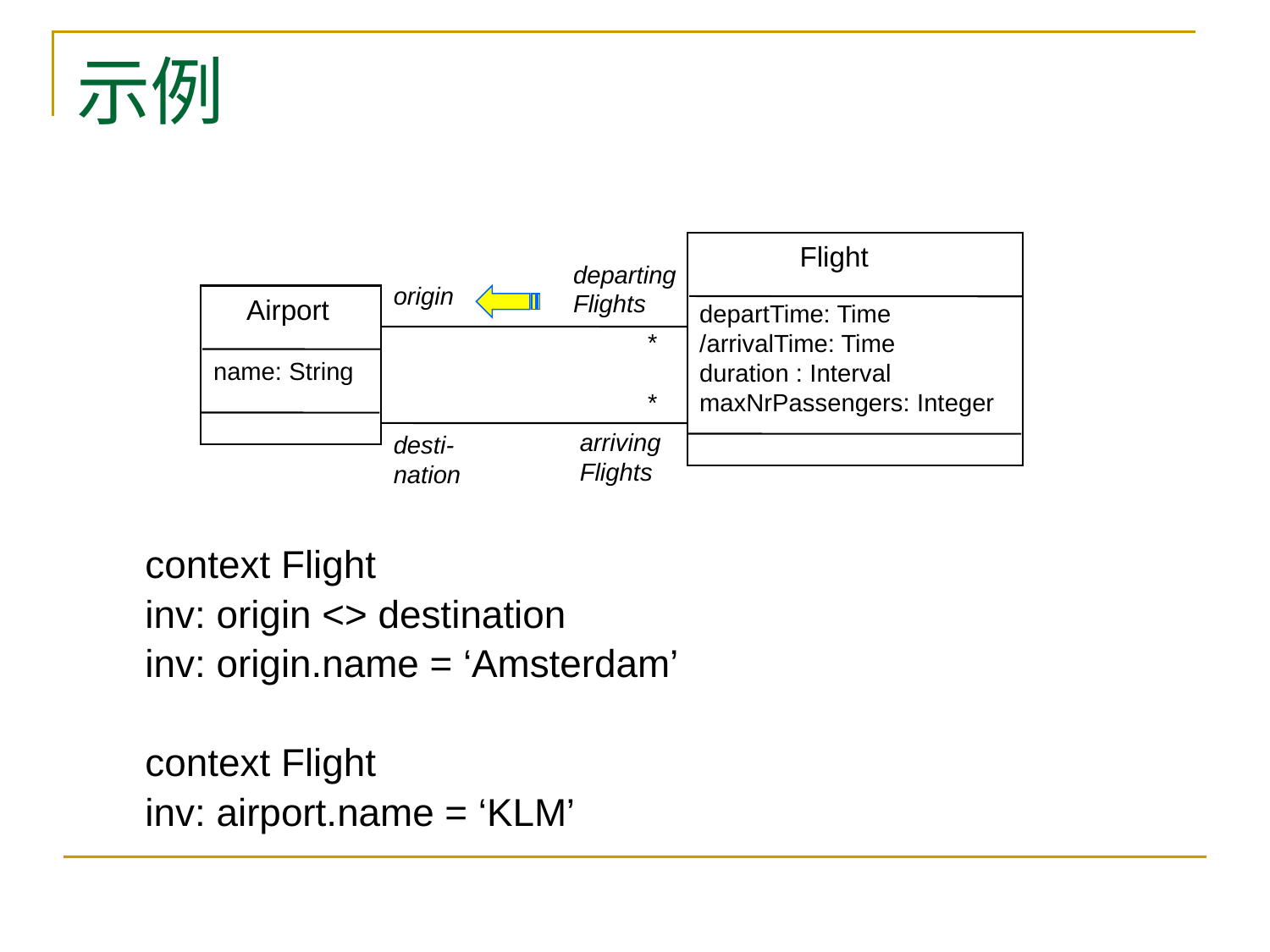

# 示例

Flight
departing
Flights
origin

Airport
departTime: Time
/arrivalTime: Time
duration : Interval
maxNrPassengers: Integer

*

name: String

*

arriving
Flights
desti-
nation

context Flight
inv: origin <> destination
inv: origin.name = ‘Amsterdam’

context Flight
inv: airport.name = ‘KLM’